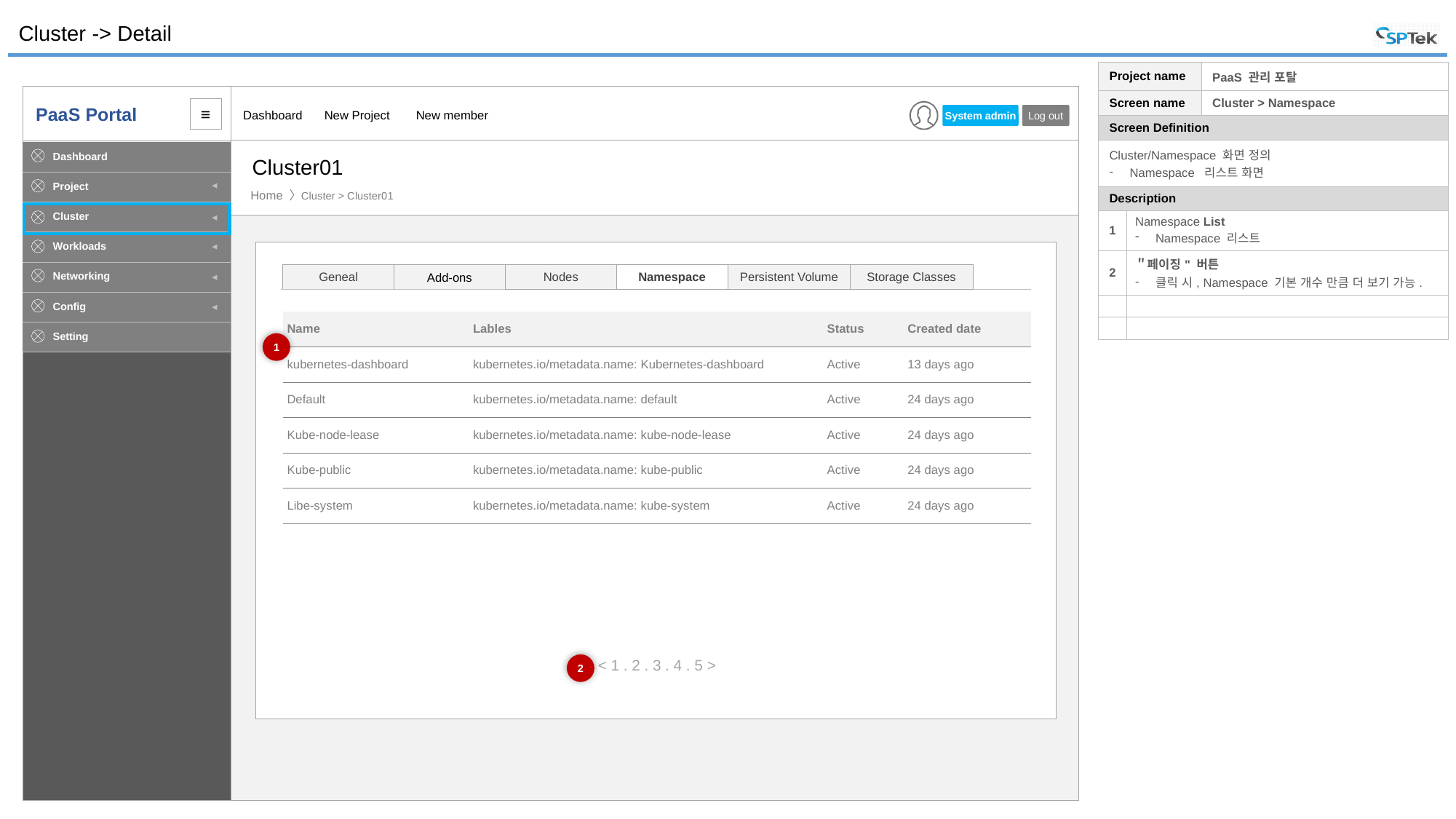

# Cluster -> Detail
| Project name |  | PaaS 관리 포탈 |
| --- | --- | --- |
| Screen name |  | Cluster > Namespace |
| Screen Definition |  |  |
| Cluster/Namespace 화면 정의 Namespace 리스트 화면 |  |  |
| Description |  |  |
| 1 | Namespace List Namespace 리스트 |  |
| 2 | ＂페이징" 버튼 클릭 시, Namespace 기본 개수 만큼 더 보기 가능. |  |
|  |  |  |
|  |  |  |
Cluster01
Cluster > Cluster01

Nodes
Namespace
Persistent Volume
Storage Classes
Geneal
Add-ons
| Name | Lables | Status | Created date |
| --- | --- | --- | --- |
| kubernetes-dashboard | kubernetes.io/metadata.name: Kubernetes-dashboard | Active | 13 days ago |
| Default | kubernetes.io/metadata.name: default | Active | 24 days ago |
| Kube-node-lease | kubernetes.io/metadata.name: kube-node-lease | Active | 24 days ago |
| Kube-public | kubernetes.io/metadata.name: kube-public | Active | 24 days ago |
| Libe-system | kubernetes.io/metadata.name: kube-system | Active | 24 days ago |
1
< 1 . 2 . 3 . 4 . 5 >
2